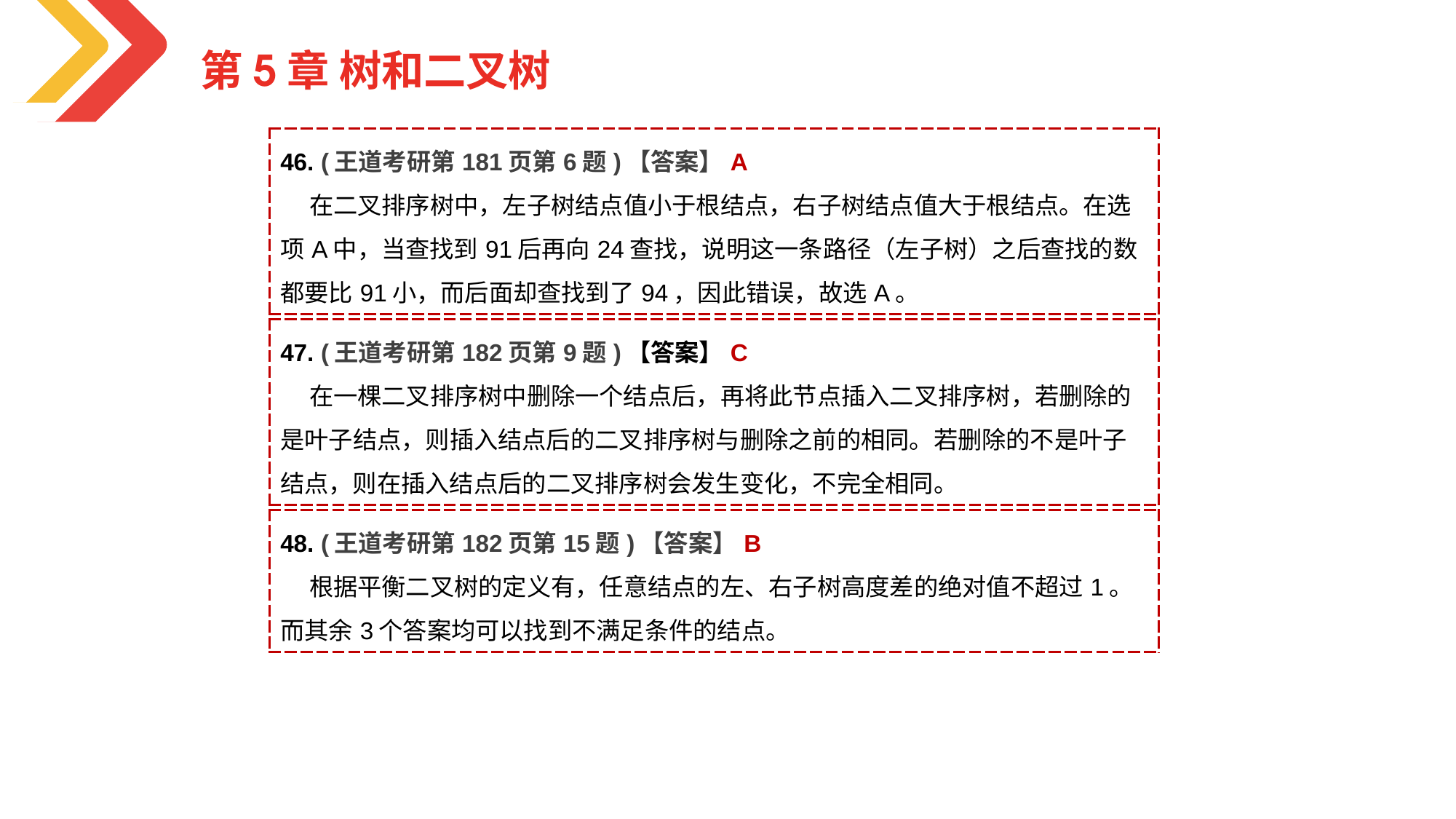

第5章 树和二叉树
| 46. (王道考研第181页第6题)【答案】A 在二叉排序树中，左子树结点值小于根结点，右子树结点值大于根结点。在选项A中，当查找到91后再向24查找，说明这一条路径（左子树）之后查找的数都要比91小，而后面却查找到了94，因此错误，故选A。 |
| --- |
| 47. (王道考研第182页第9题)【答案】C 在一棵二叉排序树中删除一个结点后，再将此节点插入二叉排序树，若删除的是叶子结点，则插入结点后的二叉排序树与删除之前的相同。若删除的不是叶子结点，则在插入结点后的二叉排序树会发生变化，不完全相同。 |
| --- |
| 48. (王道考研第182页第15题)【答案】B 根据平衡二叉树的定义有，任意结点的左、右子树高度差的绝对值不超过1。而其余3个答案均可以找到不满足条件的结点。 |
| --- |